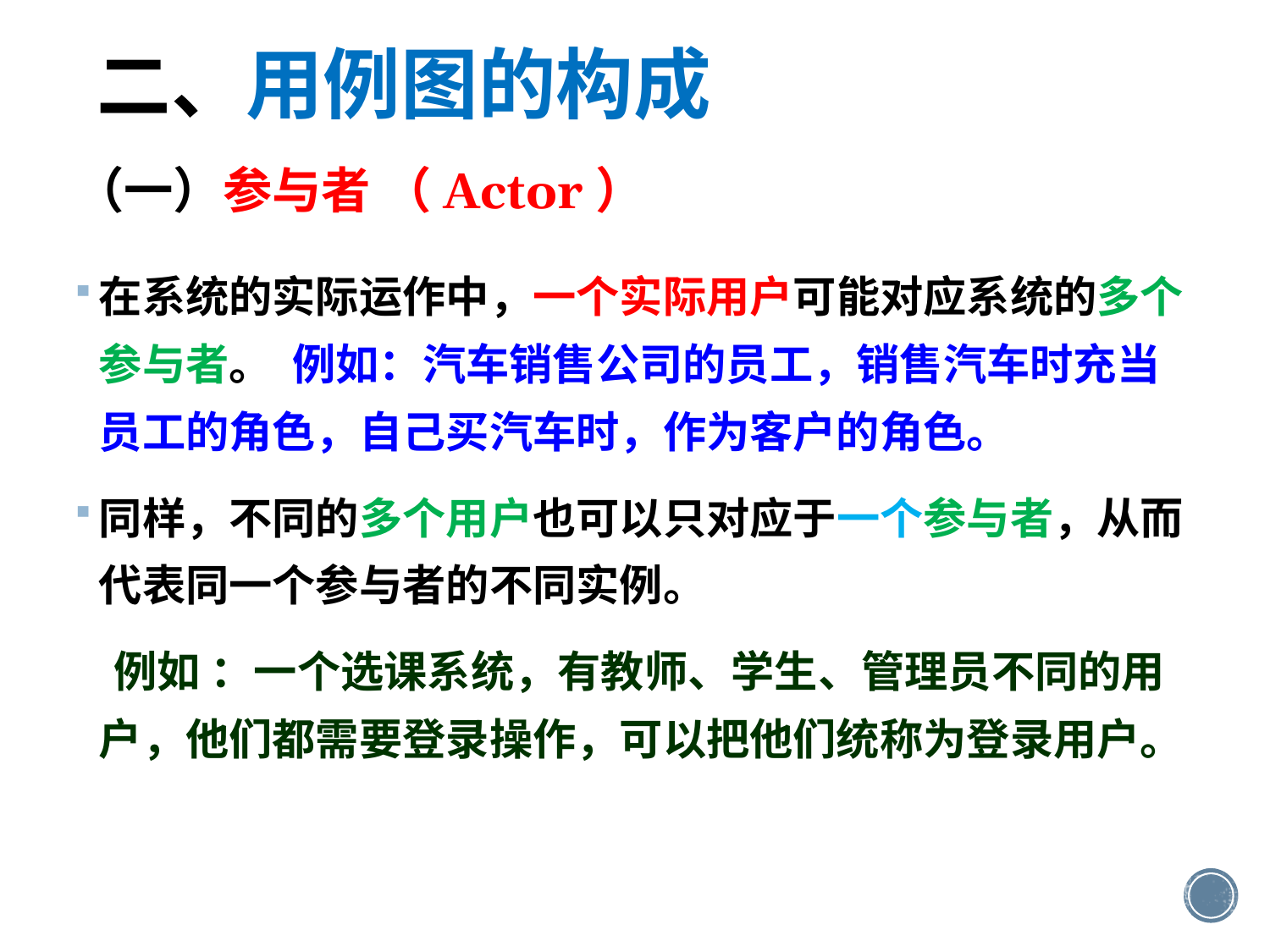

二、用例图的构成
（一）参与者 （Actor）
在系统的实际运作中，一个实际用户可能对应系统的多个参与者。  例如：汽车销售公司的员工，销售汽车时充当员工的角色，自己买汽车时，作为客户的角色。
同样，不同的多个用户也可以只对应于一个参与者，从而代表同一个参与者的不同实例。
   例如 ：一个选课系统，有教师、学生、管理员不同的用户，他们都需要登录操作，可以把他们统称为登录用户。